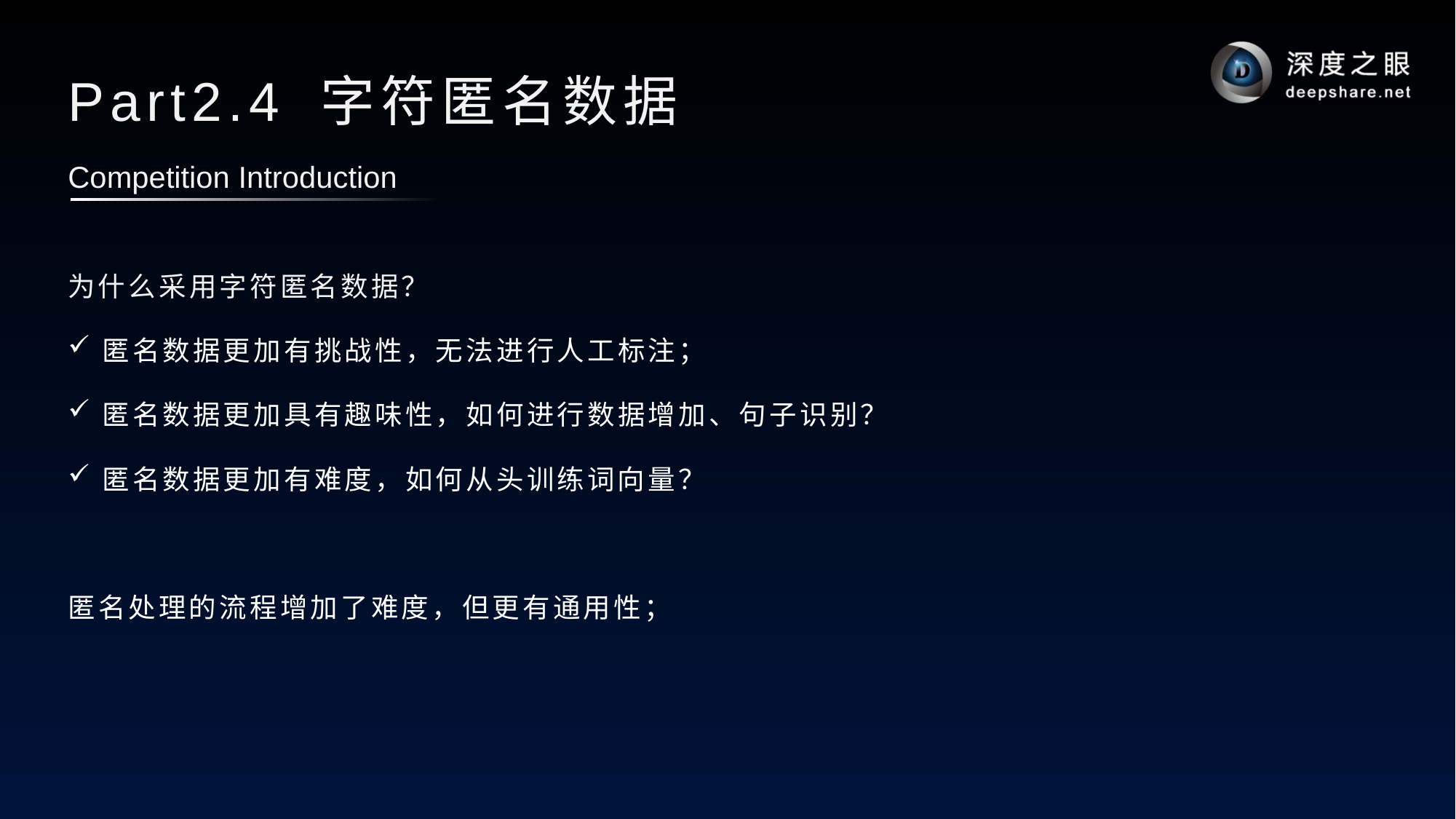

# Part2.4 字符匿名数据
Competition Introduction
为什么采用字符匿名数据？
匿名数据更加有挑战性，无法进行人工标注；
匿名数据更加具有趣味性，如何进行数据增加、句子识别？
匿名数据更加有难度，如何从头训练词向量？

匿名处理的流程增加了难度，但更有通用性；